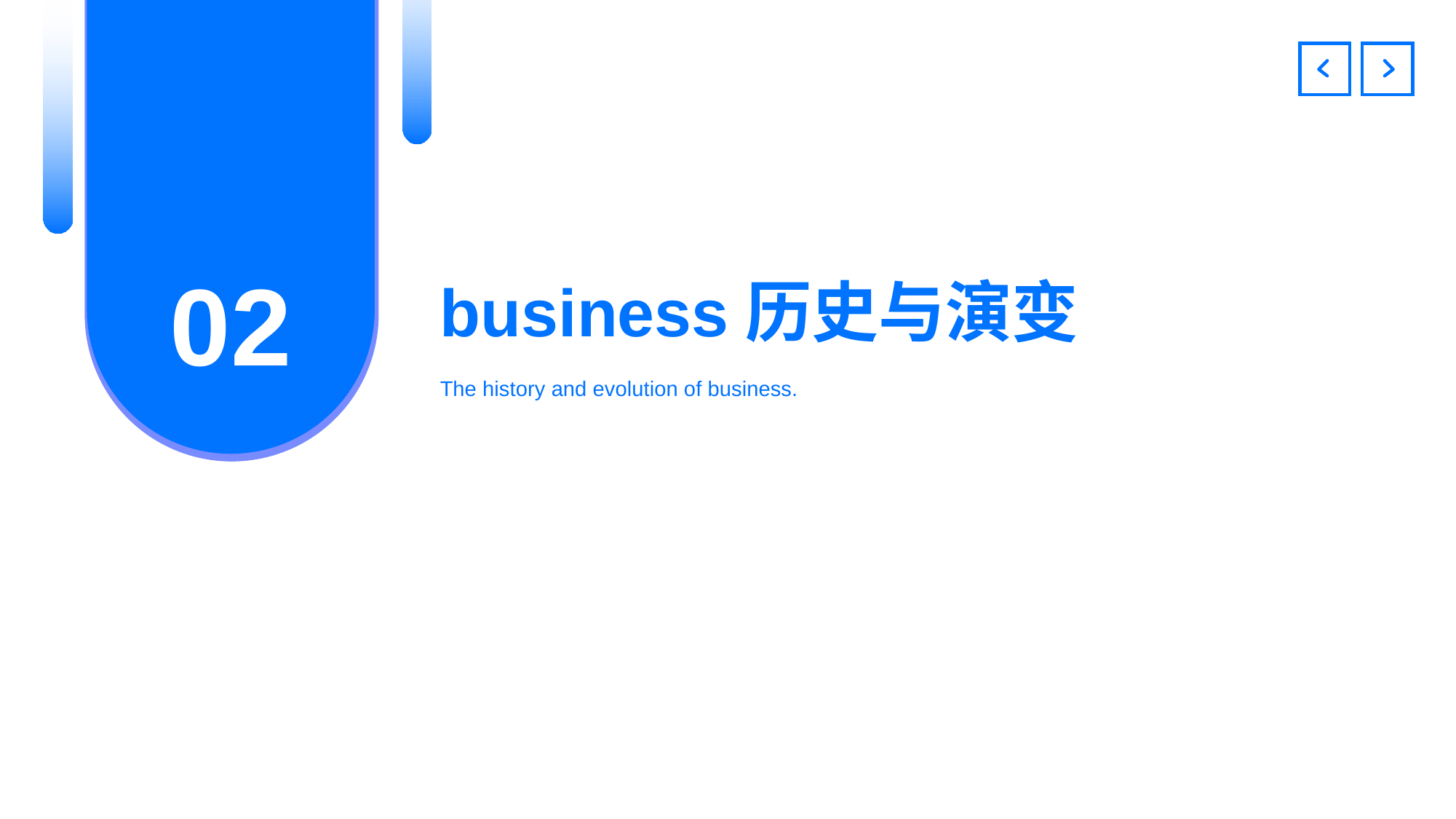

business历史与演变
02
The history and evolution of business.